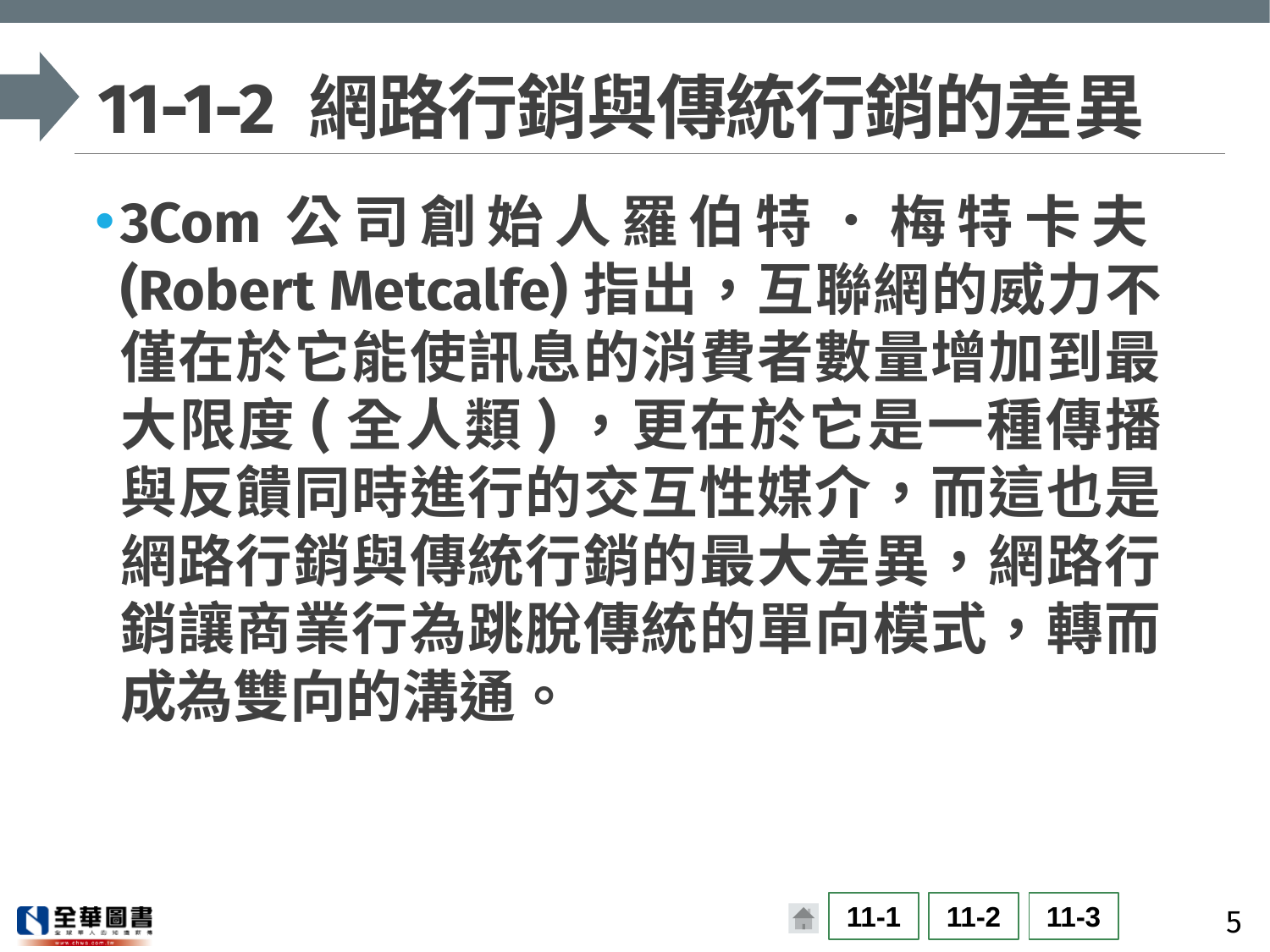

# 11-1-2 網路行銷與傳統行銷的差異
3Com公司創始人羅伯特．梅特卡夫(Robert Metcalfe)指出，互聯網的威力不僅在於它能使訊息的消費者數量增加到最大限度(全人類)，更在於它是一種傳播與反饋同時進行的交互性媒介，而這也是網路行銷與傳統行銷的最大差異，網路行銷讓商業行為跳脫傳統的單向模式，轉而成為雙向的溝通。
5